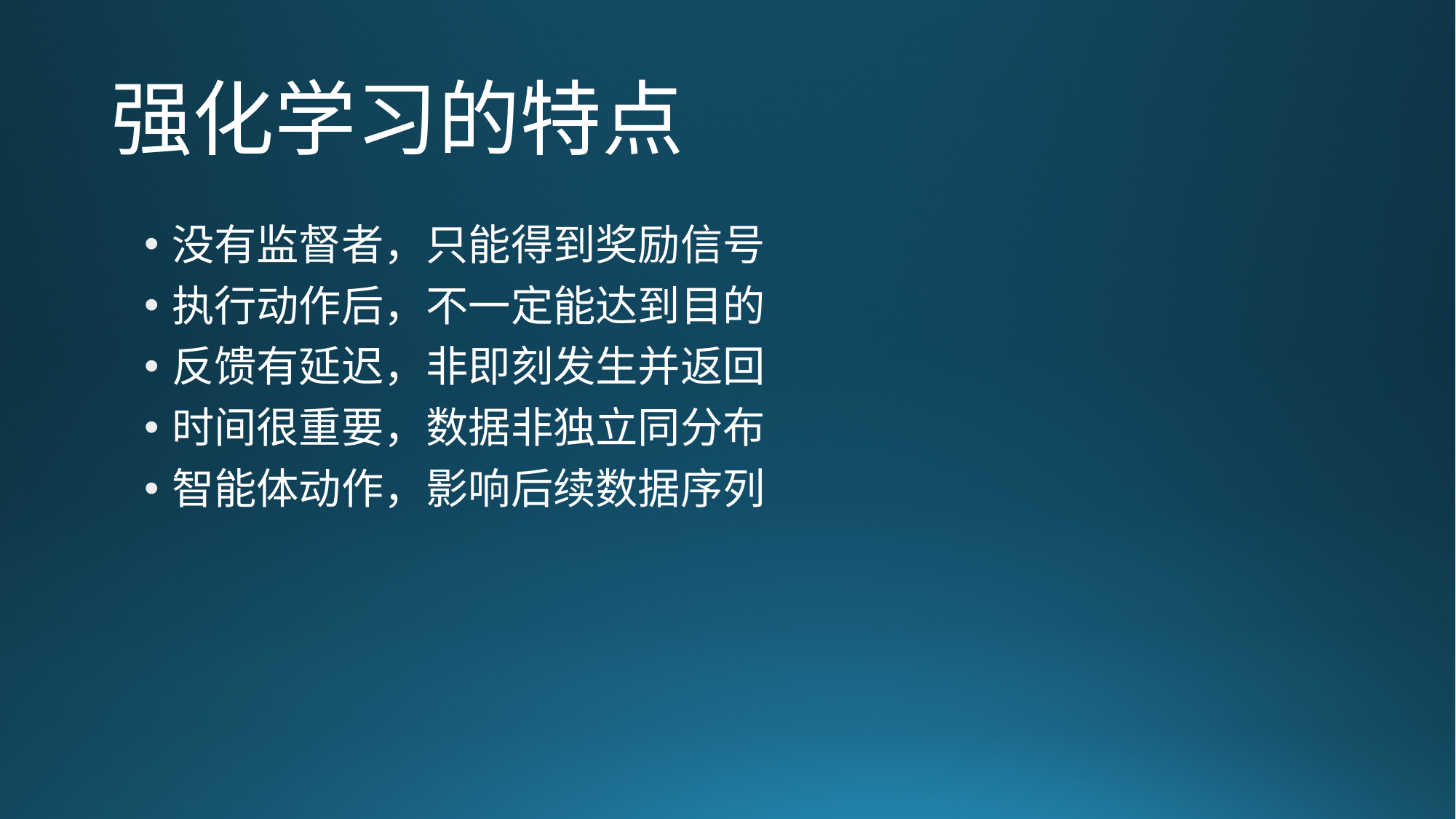

# 强化学习的特点
没有监督者，只能得到奖励信号
执行动作后，不一定能达到目的
反馈有延迟，非即刻发生并返回
时间很重要，数据非独立同分布
智能体动作，影响后续数据序列